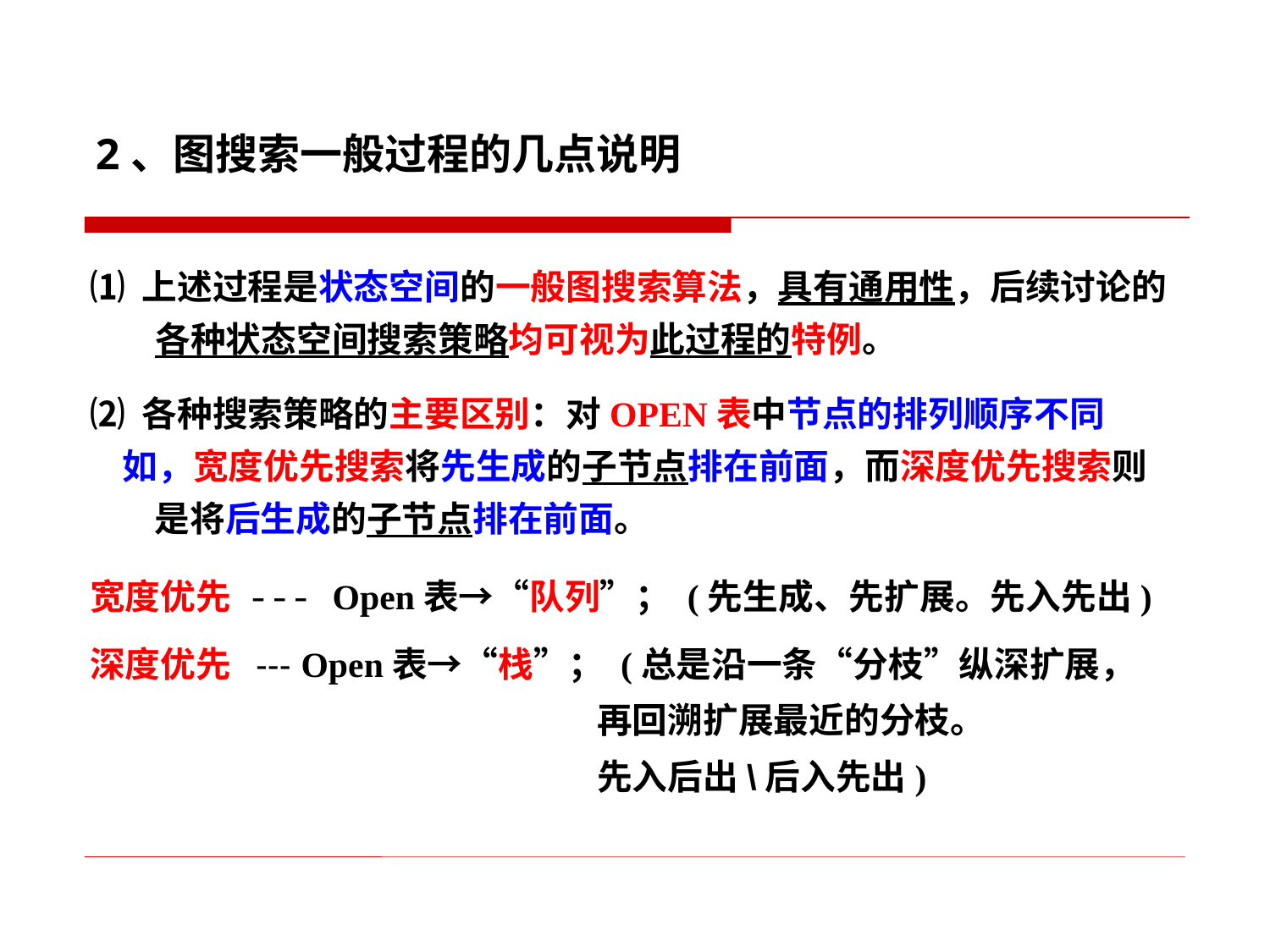

2、图搜索一般过程的几点说明
⑴ 上述过程是状态空间的一般图搜索算法，具有通用性，后续讨论的各种状态空间搜索策略均可视为此过程的特例。
⑵ 各种搜索策略的主要区别：对OPEN表中节点的排列顺序不同
   如，宽度优先搜索将先生成的子节点排在前面，而深度优先搜索则
       是将后生成的子节点排在前面。
宽度优先 --- Open表→“队列”； (先生成、先扩展。先入先出)
深度优先  --- Open表→“栈”； (总是沿一条“分枝”纵深扩展，
                                                              再回溯扩展最近的分枝。
                                                              先入后出\后入先出)